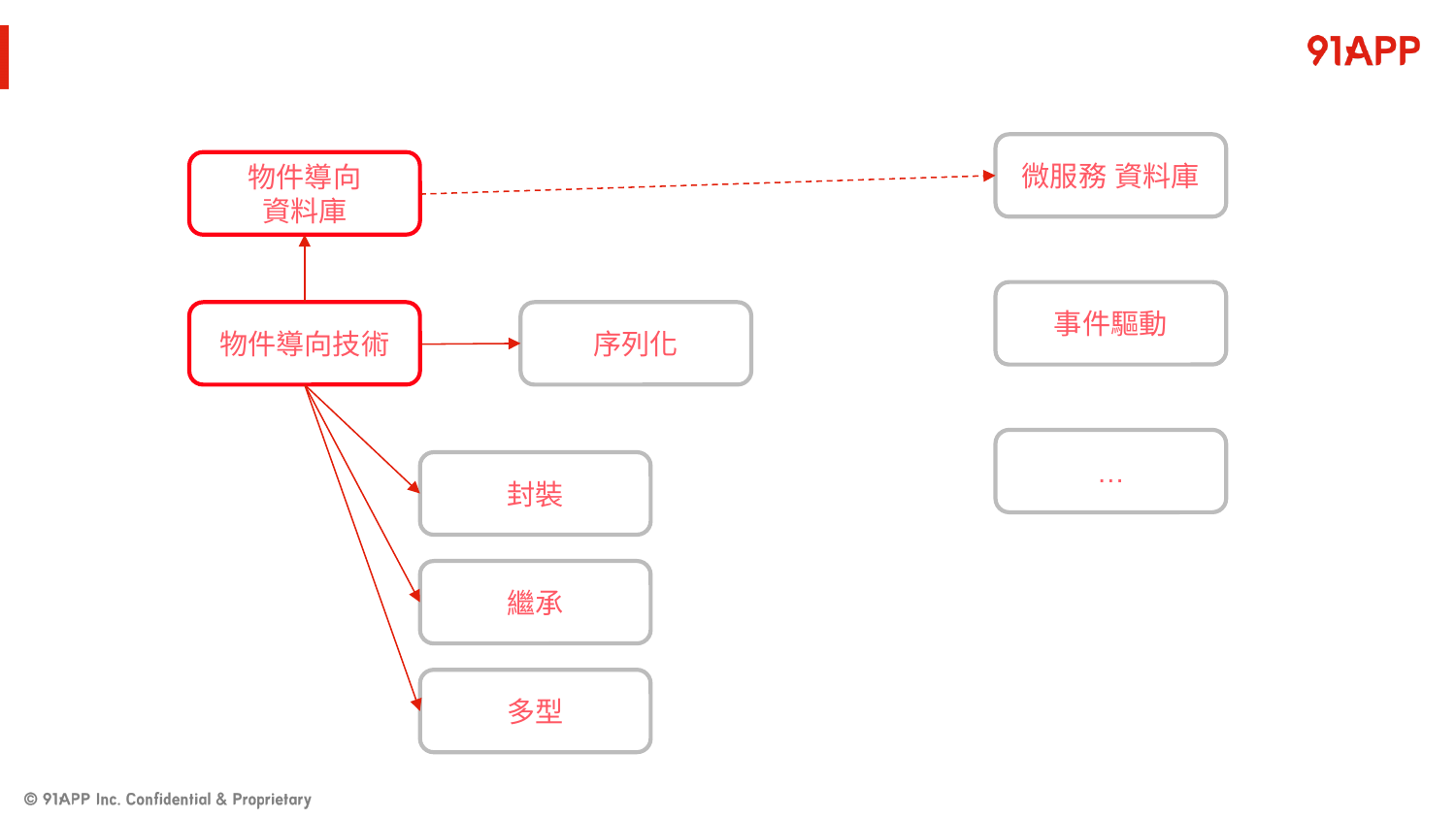

#
微服務 資料庫
物件導向
資料庫
事件驅動
物件導向技術
序列化
…
封裝
繼承
多型